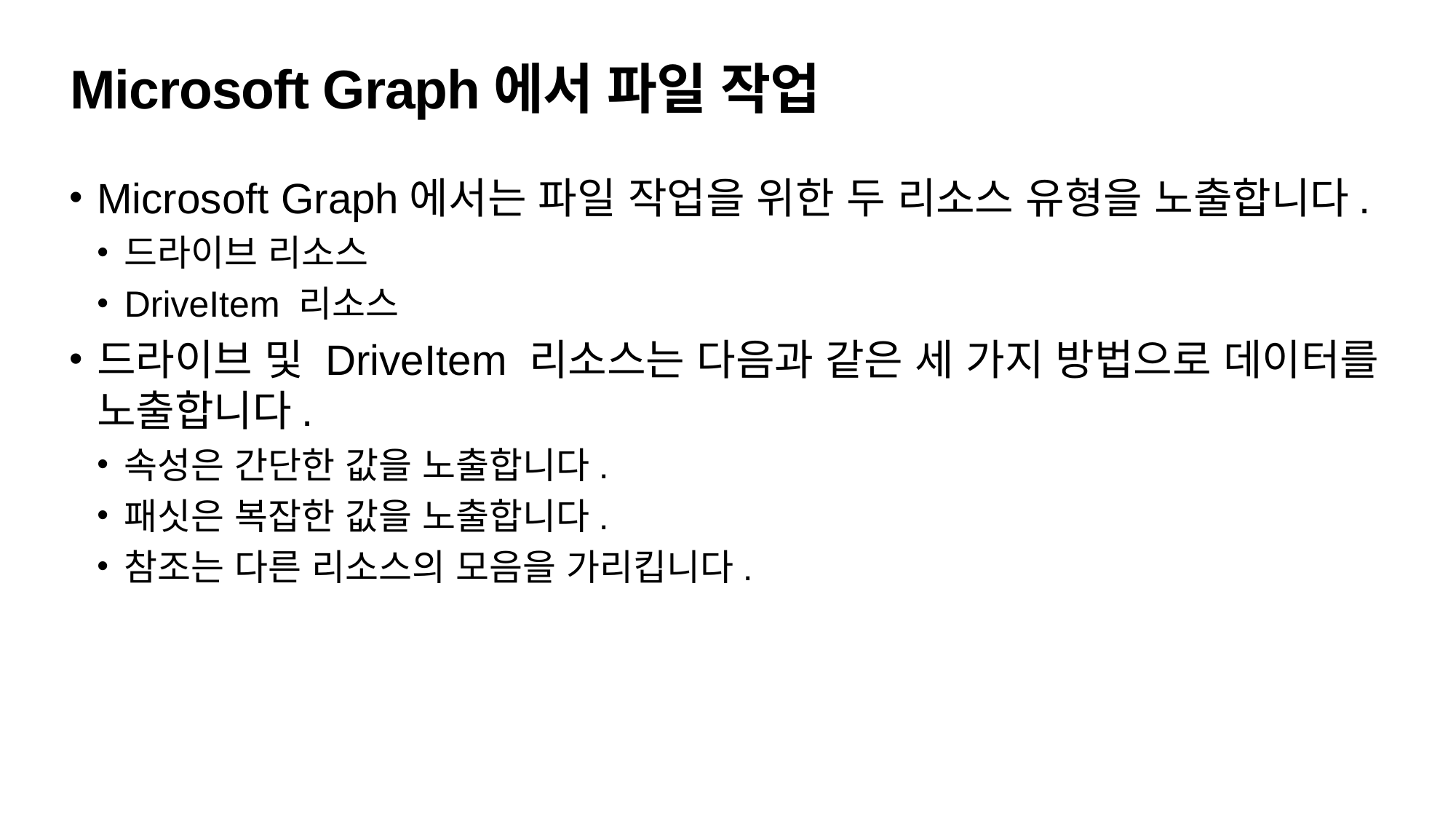

# Microsoft Graph에서 파일 작업
Microsoft Graph에서는 파일 작업을 위한 두 리소스 유형을 노출합니다.
드라이브 리소스
DriveItem 리소스
드라이브 및 DriveItem 리소스는 다음과 같은 세 가지 방법으로 데이터를 노출합니다.
속성은 간단한 값을 노출합니다.
패싯은 복잡한 값을 노출합니다.
참조는 다른 리소스의 모음을 가리킵니다.